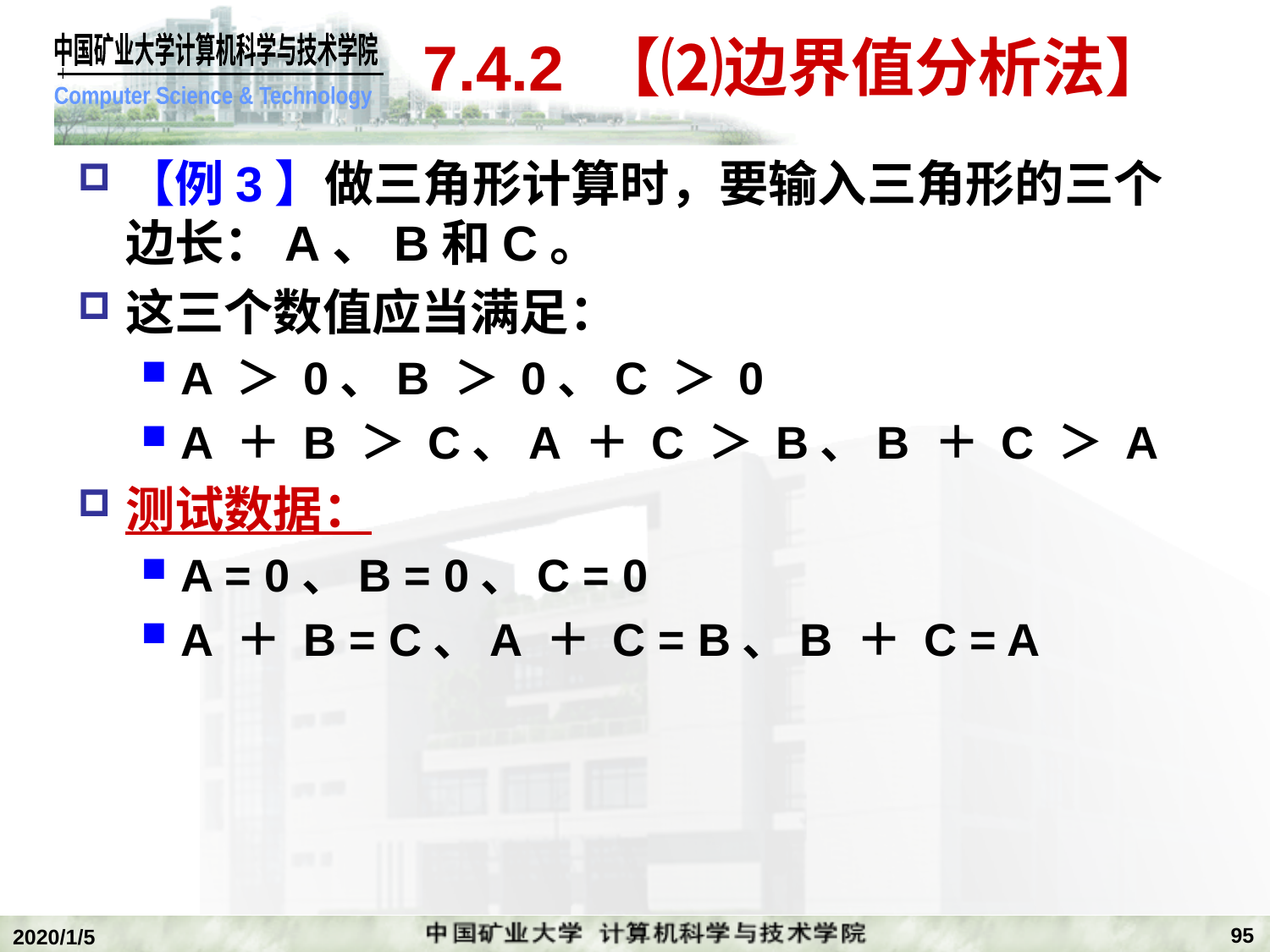

# 7.4.2 【⑵边界值分析法】
【例3】做三角形计算时，要输入三角形的三个边长：A、B和C。
这三个数值应当满足：
A ＞ 0、B ＞ 0、C ＞ 0
A ＋ B ＞ C、A ＋ C ＞ B、B ＋ C ＞ A
测试数据：
A = 0、B = 0、C = 0
A ＋ B = C、A ＋ C = B、B ＋ C = A
95
2020/1/5